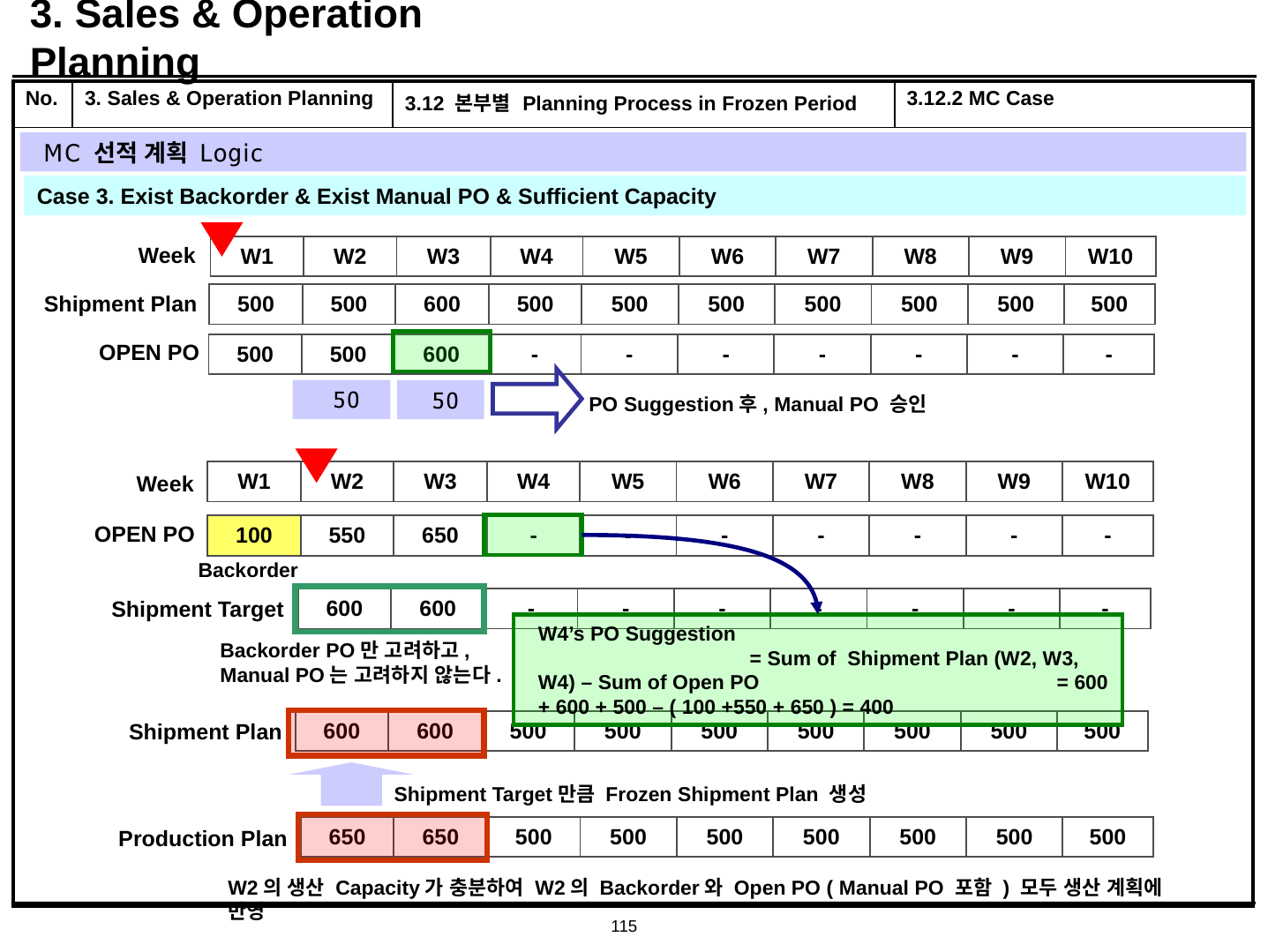

# 3. Sales & Operation Planning
| No. | 3. Sales & Operation Planning | 3.12 본부별 Planning Process in Frozen Period | 3.12.2 MC Case |
| --- | --- | --- | --- |
|  |  |  |  |
MC 선적 계획 Logic
Case 3. Exist Backorder & Exist Manual PO & Sufficient Capacity

Week
| W1 | W2 | W3 | W4 | W5 | W6 | W7 | W8 | W9 | W10 |
| --- | --- | --- | --- | --- | --- | --- | --- | --- | --- |
Shipment Plan
| 500 | 500 | 600 | 500 | 500 | 500 | 500 | 500 | 500 | 500 |
| --- | --- | --- | --- | --- | --- | --- | --- | --- | --- |

OPEN PO
| 500 | 500 | 600 | - | - | - | - | - | - | - |
| --- | --- | --- | --- | --- | --- | --- | --- | --- | --- |

50
50
PO Suggestion후, Manual PO 승인

| W1 | W2 | W3 | W4 | W5 | W6 | W7 | W8 | W9 | W10 |
| --- | --- | --- | --- | --- | --- | --- | --- | --- | --- |
Week
OPEN PO

| 100 | 550 | 650 | - | - | - | - | - | - | - |
| --- | --- | --- | --- | --- | --- | --- | --- | --- | --- |
Backorder

Shipment Target
| 600 | 600 | - | - | - | - | - | - | - |
| --- | --- | --- | --- | --- | --- | --- | --- | --- |
W4’s PO Suggestion                                                                                                       = Sum of  Shipment Plan (W2, W3, W4) – Sum of Open PO                                                    = 600 + 600 + 500 – ( 100 +550 + 650 ) = 400
Backorder PO만 고려하고, Manual PO는 고려하지 않는다.

Shipment Plan
| 600 | 600 | 500 | 500 | 500 | 500 | 500 | 500 | 500 |
| --- | --- | --- | --- | --- | --- | --- | --- | --- |

Shipment Target만큼 Frozen Shipment Plan 생성

| 650 | 650 | 500 | 500 | 500 | 500 | 500 | 500 | 500 |
| --- | --- | --- | --- | --- | --- | --- | --- | --- |
Production Plan
W2의 생산 Capacity가 충분하여 W2의 Backorder와 Open PO ( Manual PO 포함 ) 모두 생산 계획에 반영
115